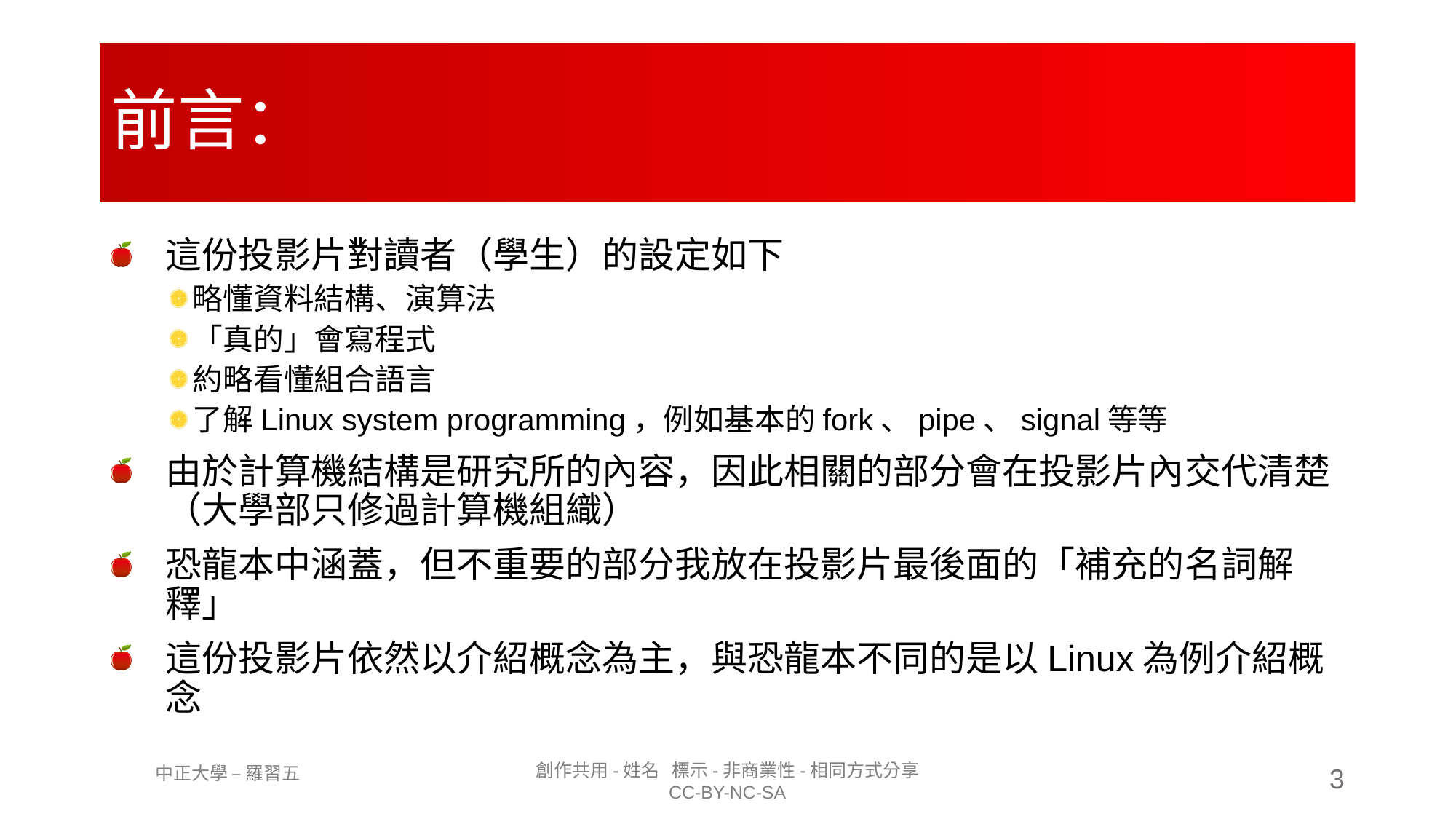

# 前言：
這份投影片對讀者（學生）的設定如下
略懂資料結構、演算法
「真的」會寫程式
約略看懂組合語言
了解Linux system programming，例如基本的fork、pipe、signal等等
由於計算機結構是研究所的內容，因此相關的部分會在投影片內交代清楚（大學部只修過計算機組織）
恐龍本中涵蓋，但不重要的部分我放在投影片最後面的「補充的名詞解釋」
這份投影片依然以介紹概念為主，與恐龍本不同的是以Linux為例介紹概念